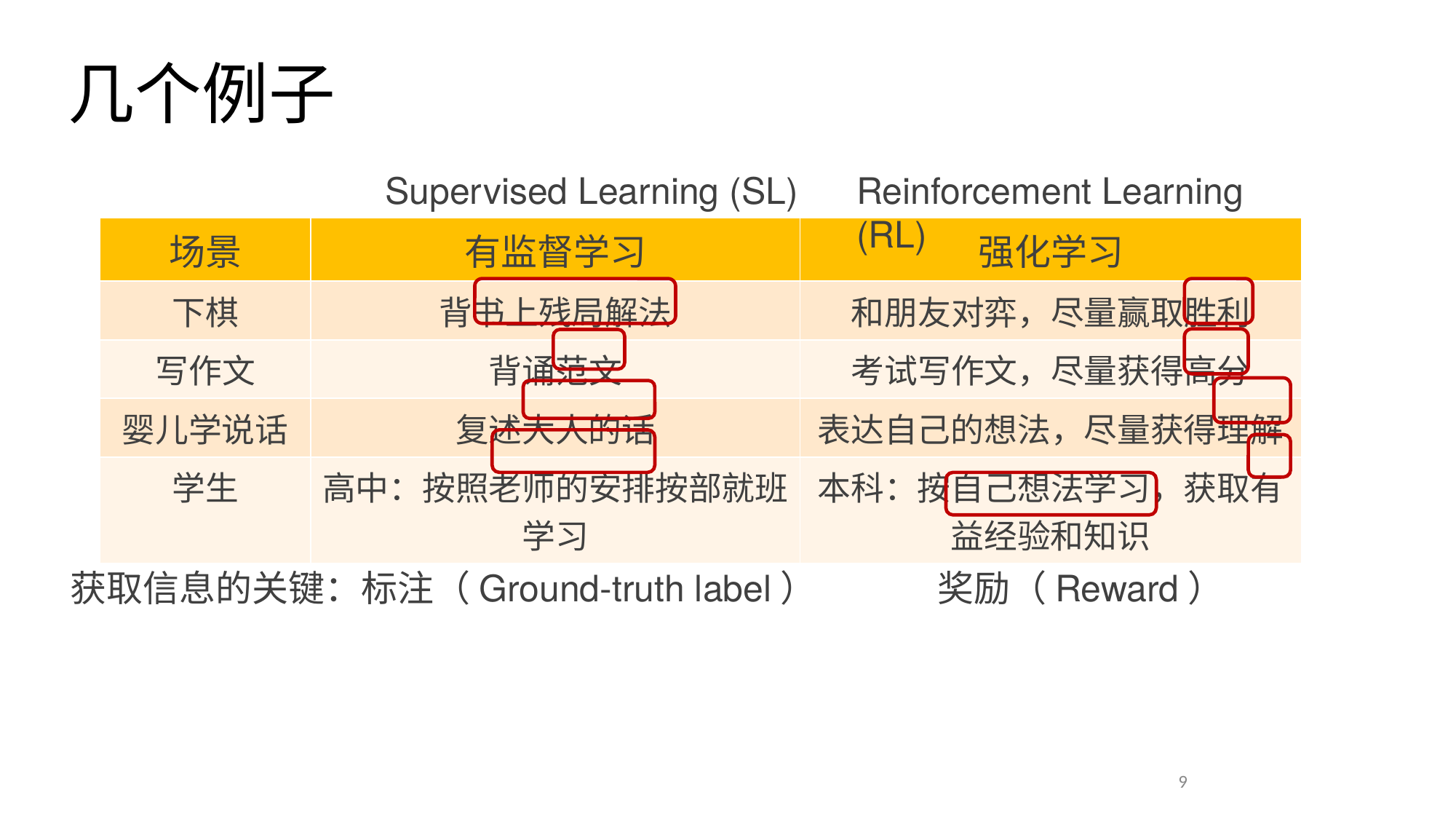

# 几个例子
Reinforcement Learning (RL)
Supervised Learning (SL)
| 场景 | 有监督学习 | 强化学习 |
| --- | --- | --- |
| 下棋 | 背书上残局解法 | 和朋友对弈，尽量赢取胜利 |
| 写作文 | 背诵范文 | 考试写作文，尽量获得高分 |
| 婴儿学说话 | 复述大人的话 | 表达自己的想法，尽量获得理解 |
| 学生 | 高中：按照老师的安排按部就班学习 | 本科：按自己想法学习，获取有益经验和知识 |

奖励（Reward）
标注（Ground-truth label）
获取信息的关键：
9